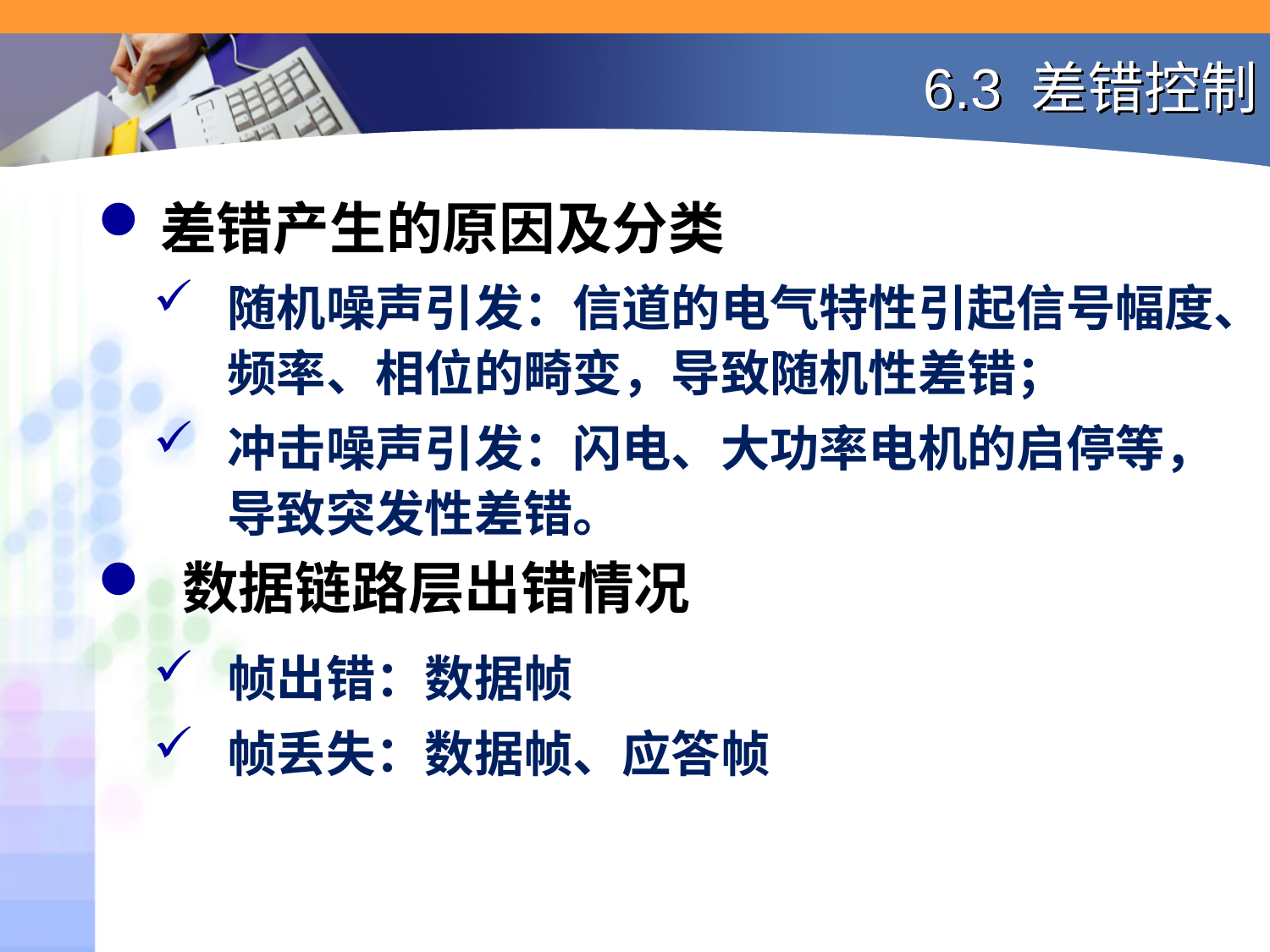

# 6.3 差错控制
差错产生的原因及分类
随机噪声引发：信道的电气特性引起信号幅度、频率、相位的畸变，导致随机性差错；
冲击噪声引发：闪电、大功率电机的启停等，导致突发性差错。
数据链路层出错情况
帧出错：数据帧
帧丢失：数据帧、应答帧